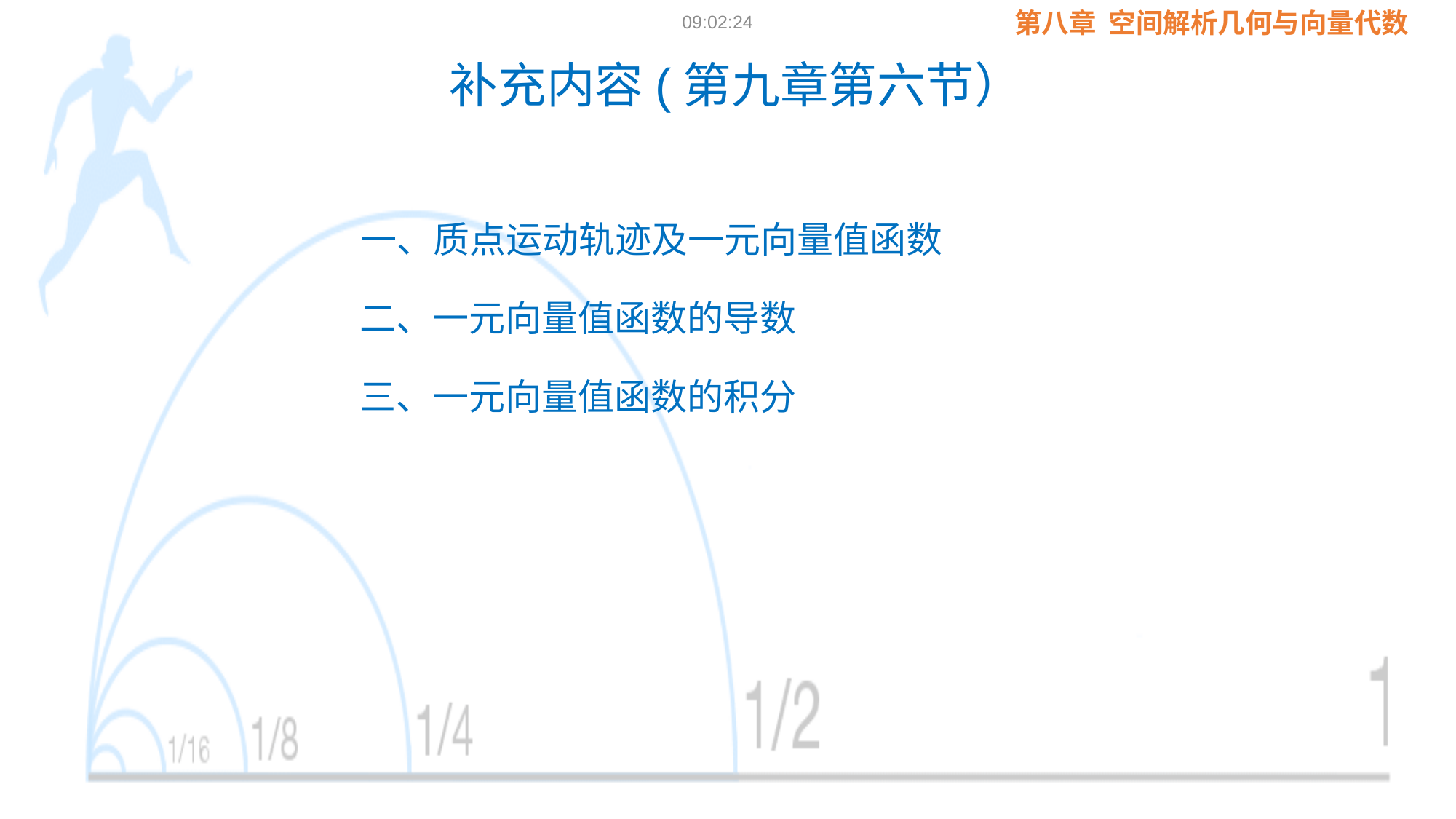

09:02:24
补充内容(第九章第六节）
一、质点运动轨迹及一元向量值函数
二、一元向量值函数的导数
三、一元向量值函数的积分